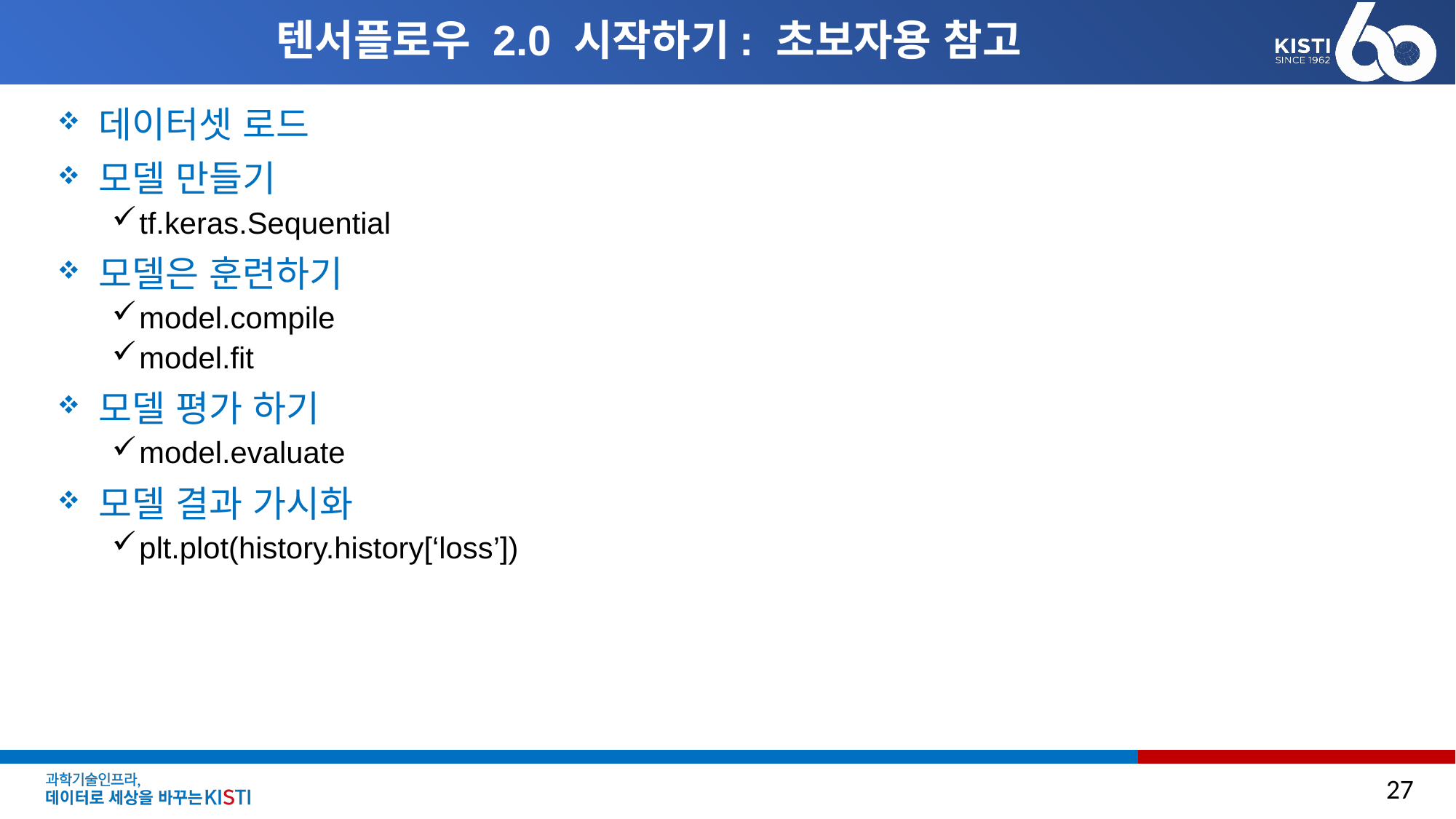

# 텐서플로우 2.0 시작하기: 초보자용 참고
데이터셋 로드
모델 만들기
tf.keras.Sequential
모델은 훈련하기
model.compile
model.fit
모델 평가 하기
model.evaluate
모델 결과 가시화
plt.plot(history.history[‘loss’])
27